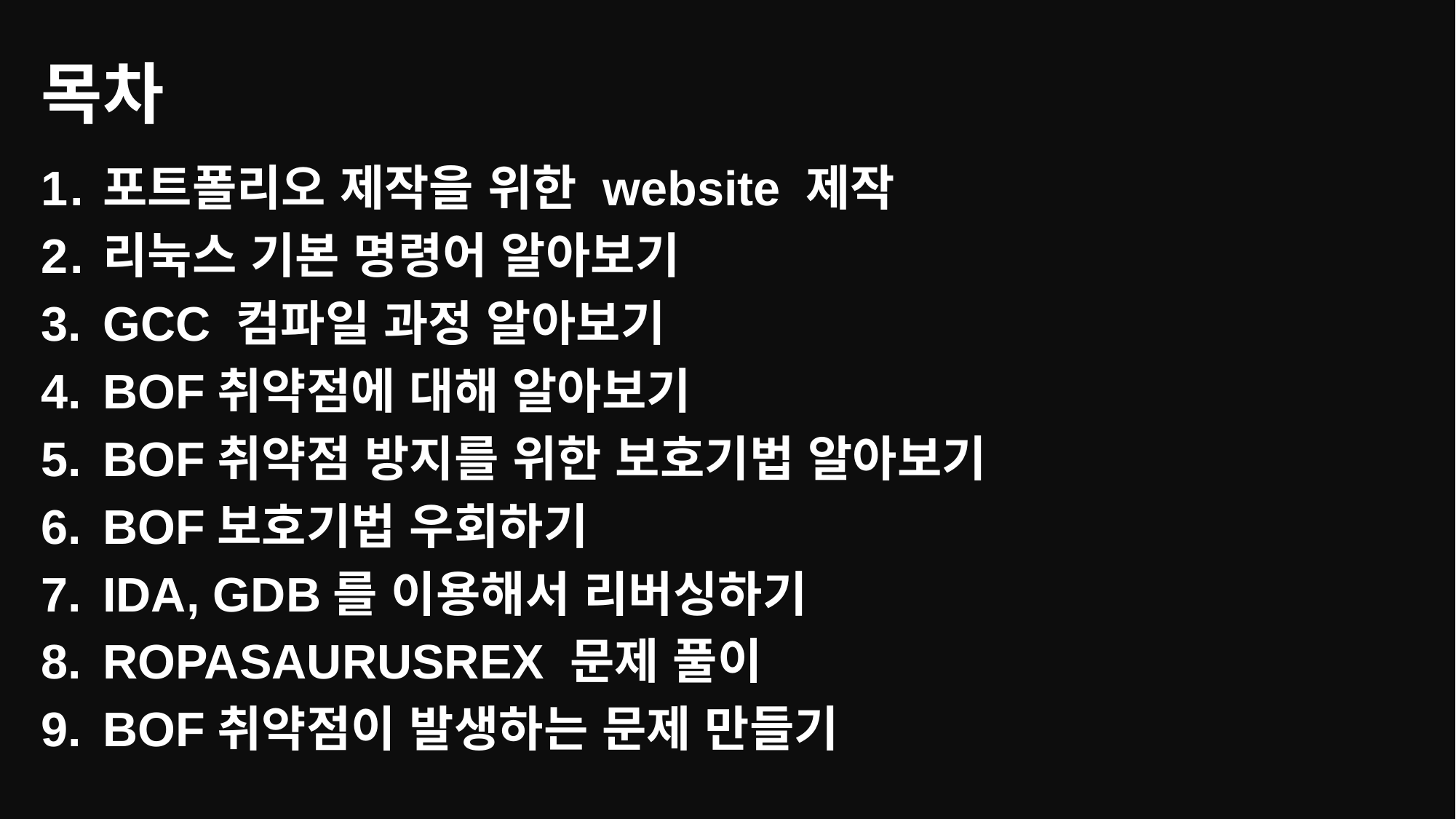

# 목차
포트폴리오 제작을 위한 website 제작
리눅스 기본 명령어 알아보기
GCC 컴파일 과정 알아보기
BOF취약점에 대해 알아보기
BOF취약점 방지를 위한 보호기법 알아보기
BOF보호기법 우회하기
IDA, GDB를 이용해서 리버싱하기
ROPASAURUSREX 문제 풀이
BOF취약점이 발생하는 문제 만들기